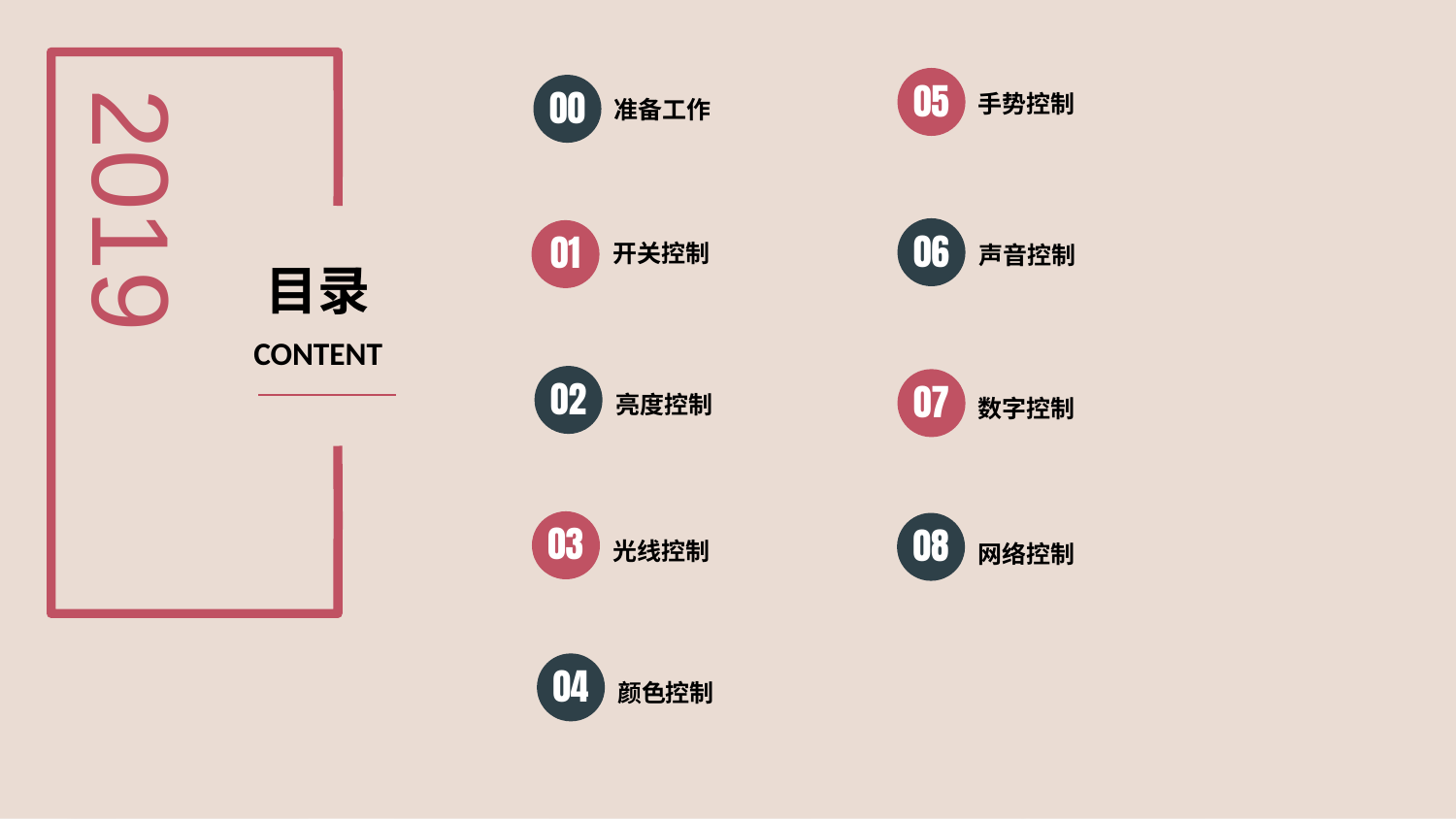

2019
05
手势控制
00
准备工作
06
声音控制
01
开关控制
目录
CONTENT
02
亮度控制
07
数字控制
03
光线控制
08
网络控制
04
颜色控制